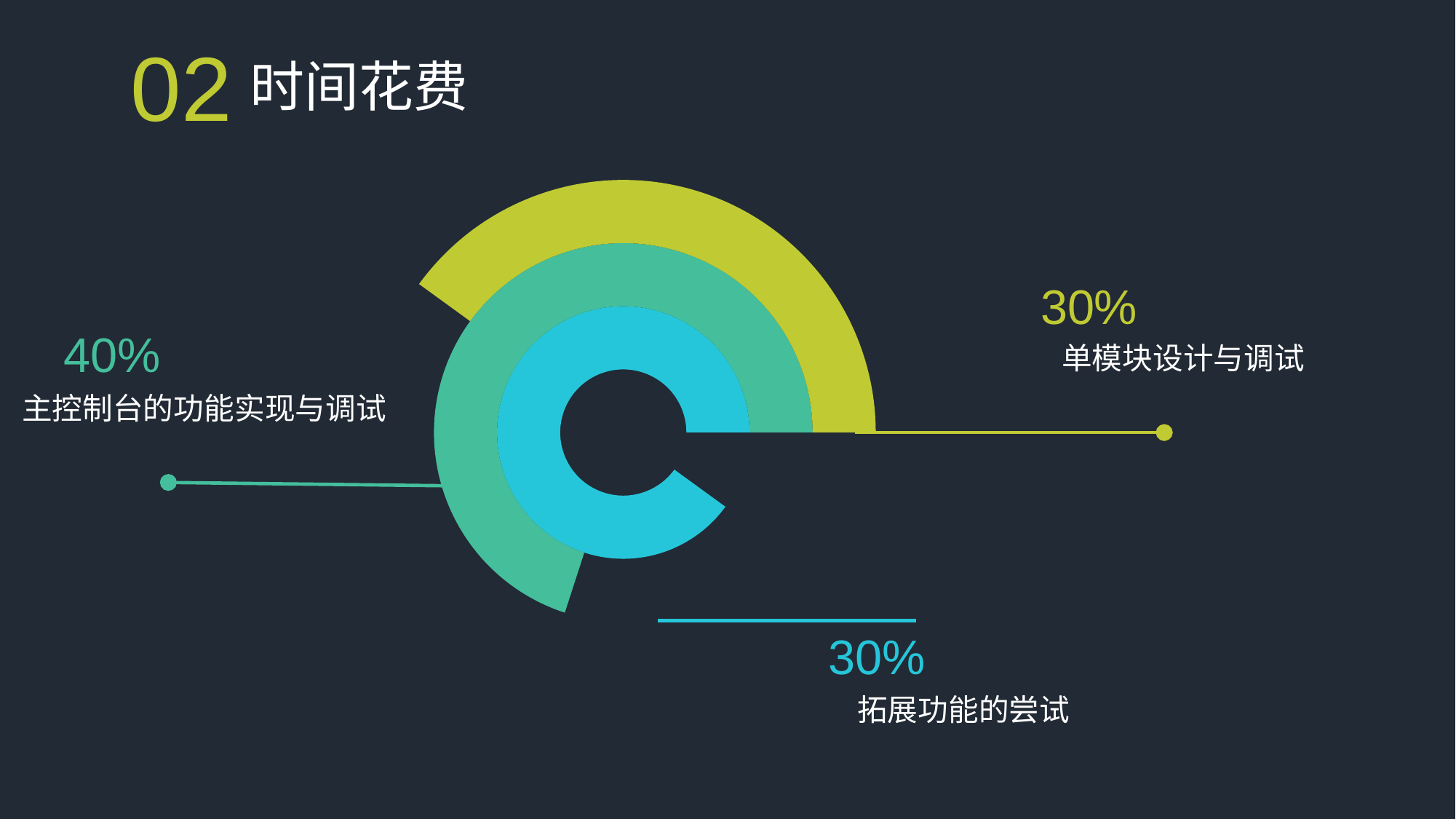

02
时间花费

### Chart

| Category | 销售额 | 销售额2 | 销售额3 | 列1 |
|---|---|---|---|---|
| 第一季度 | 10.0 | 0.0 | 0.0 | None |
| 第二季度 | 90.0 | 30.0 | 0.0 | None |
| 第三季度 | 0.0 | 70.0 | 60.0 | None |
| 第四季度 | 0.0 | 0.0 | 40.0 | None |
30%
40%
单模块设计与调试
主控制台的功能实现与调试
30%
拓展功能的尝试